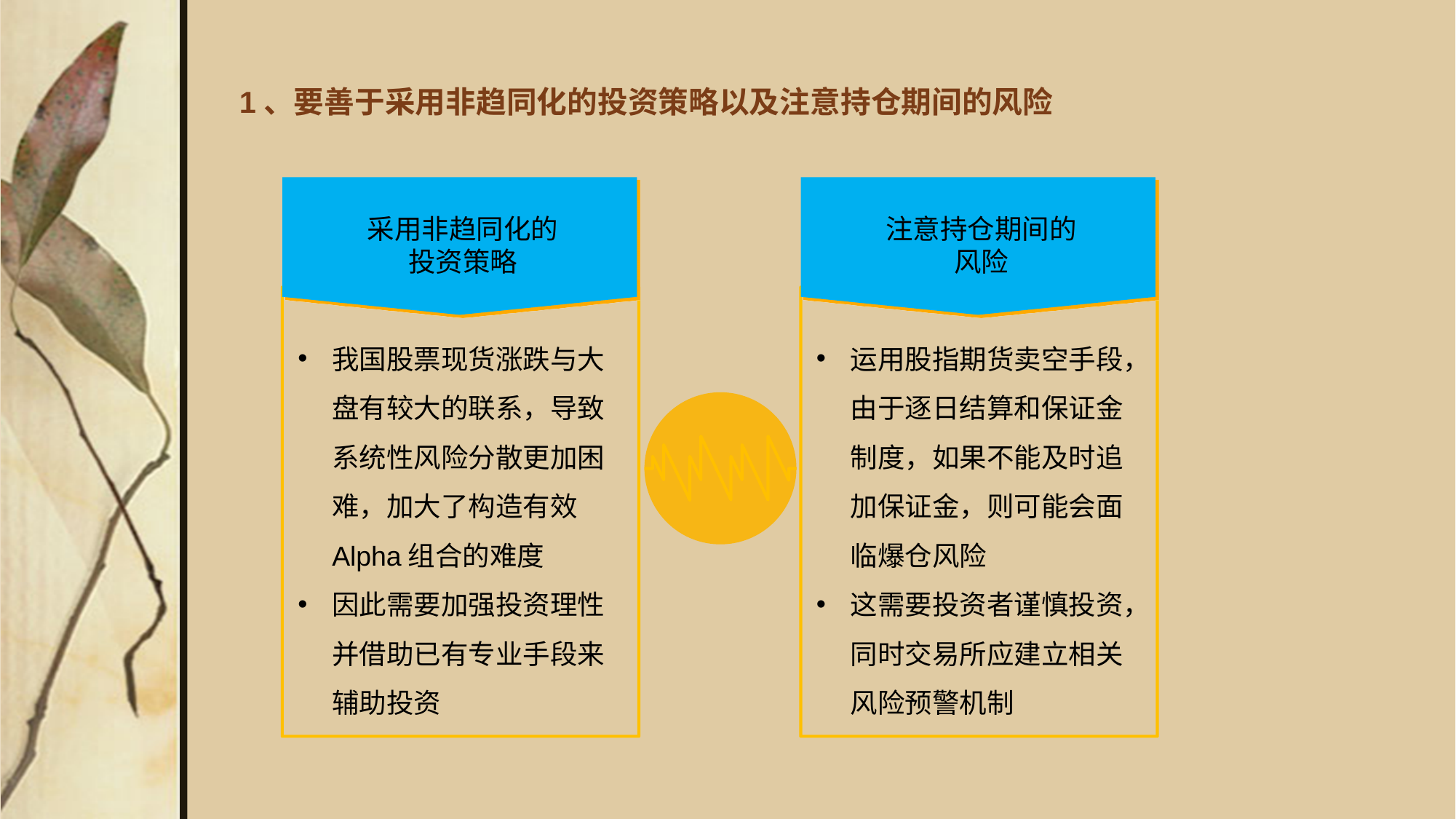

# 1、要善于采用非趋同化的投资策略以及注意持仓期间的风险

采用非趋同化的投资策略
注意持仓期间的风险
我国股票现货涨跌与大盘有较大的联系，导致系统性风险分散更加困难，加大了构造有效Alpha组合的难度
因此需要加强投资理性并借助已有专业手段来辅助投资
运用股指期货卖空手段，由于逐日结算和保证金制度，如果不能及时追加保证金，则可能会面临爆仓风险
这需要投资者谨慎投资，同时交易所应建立相关风险预警机制